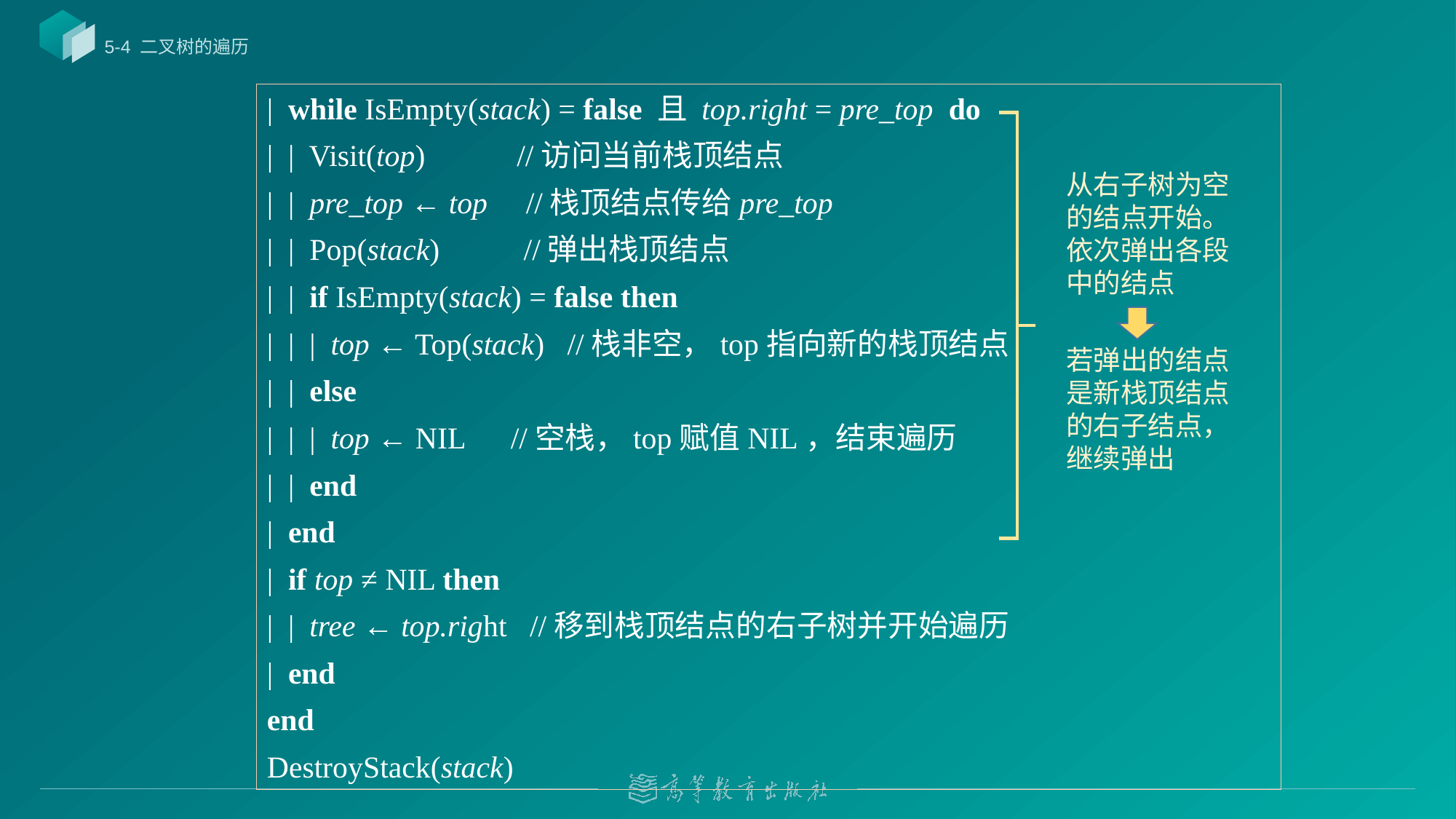

5-4 二叉树的遍历
|  while IsEmpty(stack) = false 且 top.right = pre_top  do
|  |  Visit(top)            //访问当前栈顶结点
|  |  pre_top ← top     //栈顶结点传给pre_top
|  |  Pop(stack)           //弹出栈顶结点
|  |  if IsEmpty(stack) = false then
|  |  |  top ← Top(stack)   //栈非空，top指向新的栈顶结点
|  |  else
|  |  |  top ← NIL      //空栈，top赋值NIL，结束遍历
|  |  end
|  end
|  if top ≠ NIL then
|  |  tree ← top.right   //移到栈顶结点的右子树并开始遍历
|  end
end
DestroyStack(stack)

从右子树为空的结点开始。依次弹出各段中的结点

若弹出的结点是新栈顶结点的右子结点，继续弹出